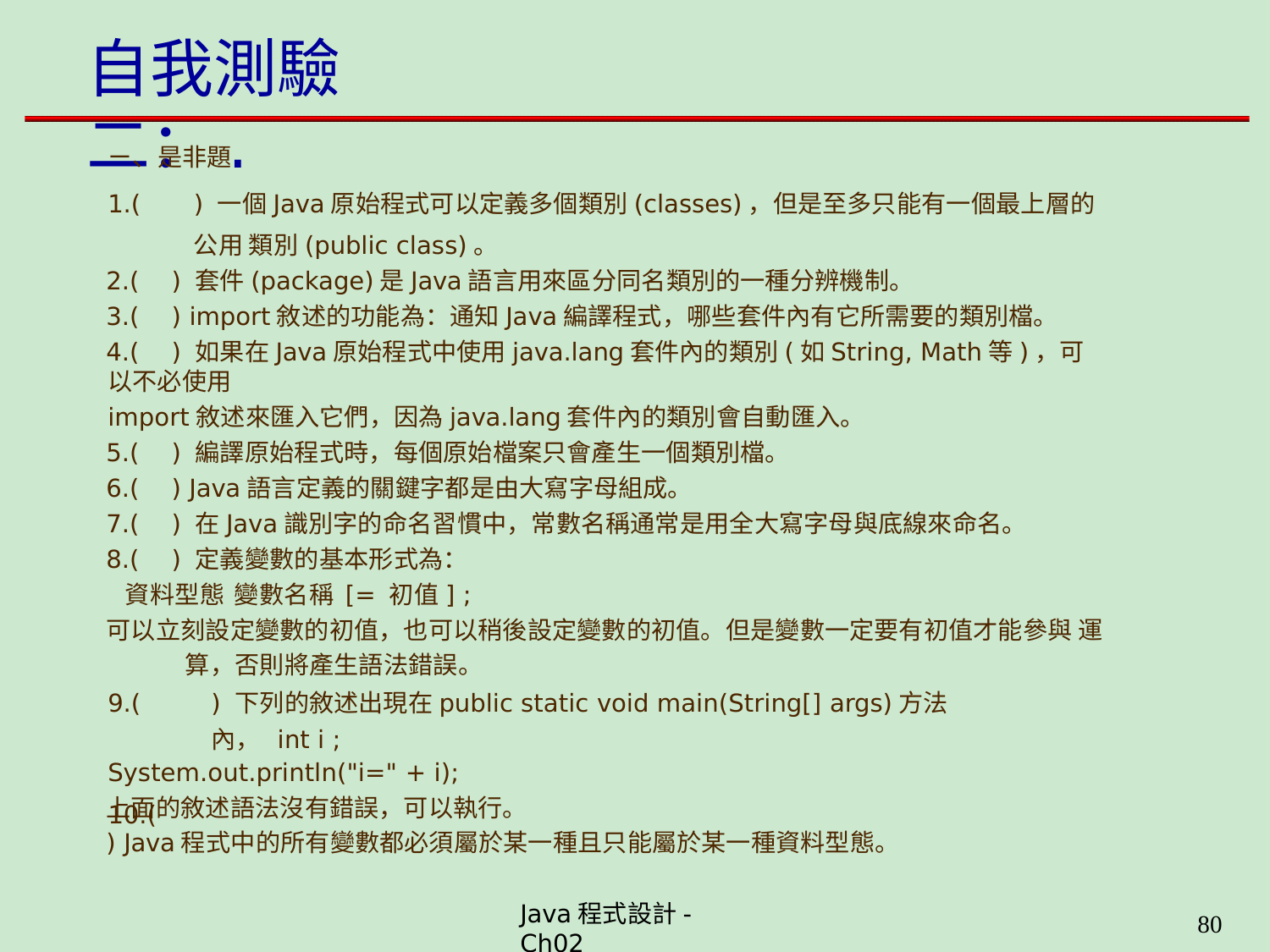

# 自我測驗二：.
ㄧ、是非題
1.(	) 一個Java原始程式可以定義多個類別(classes)，但是至多只能有一個最上層的公用 類別(public class)。
2.(	) 套件(package)是Java語言用來區分同名類別的一種分辨機制。
3.(	) import敘述的功能為：通知Java編譯程式，哪些套件內有它所需要的類別檔。
4.(	) 如果在Java原始程式中使用java.lang套件內的類別(如String, Math等)，可以不必使用
import敘述來匯入它們，因為java.lang套件內的類別會自動匯入。
5.(	) 編譯原始程式時，每個原始檔案只會產生一個類別檔。
6.(	) Java語言定義的關鍵字都是由大寫字母組成。
7.(	) 在Java識別字的命名習慣中，常數名稱通常是用全大寫字母與底線來命名。
8.(	) 定義變數的基本形式為：
資料型態 變數名稱 [= 初值] ;
可以立刻設定變數的初值，也可以稍後設定變數的初值。但是變數一定要有初值才能參與 運算，否則將產生語法錯誤。
9.(	) 下列的敘述出現在public static void main(String[] args)方法內，  int i ;
System.out.println("i=" + i);
上面的敘述語法沒有錯誤，可以執行。
) Java程式中的所有變數都必須屬於某一種且只能屬於某一種資料型態。
10.(
Java程式設計-Ch02
80